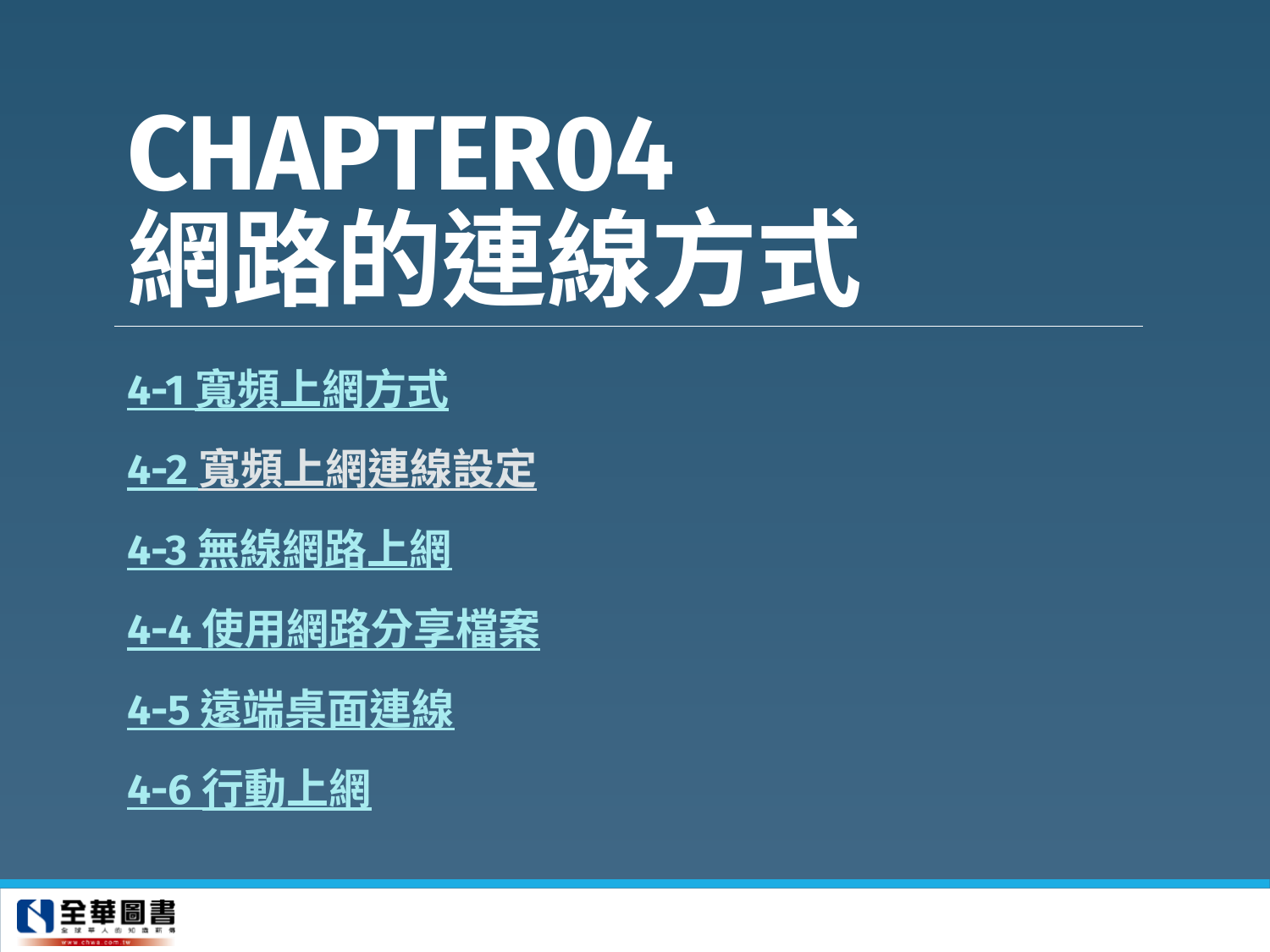

# CHAPTER04 網路的連線方式
4-1 寬頻上網方式
4-2 寬頻上網連線設定
4-3 無線網路上網
4-4 使用網路分享檔案
4-5 遠端桌面連線
4-6 行動上網
1